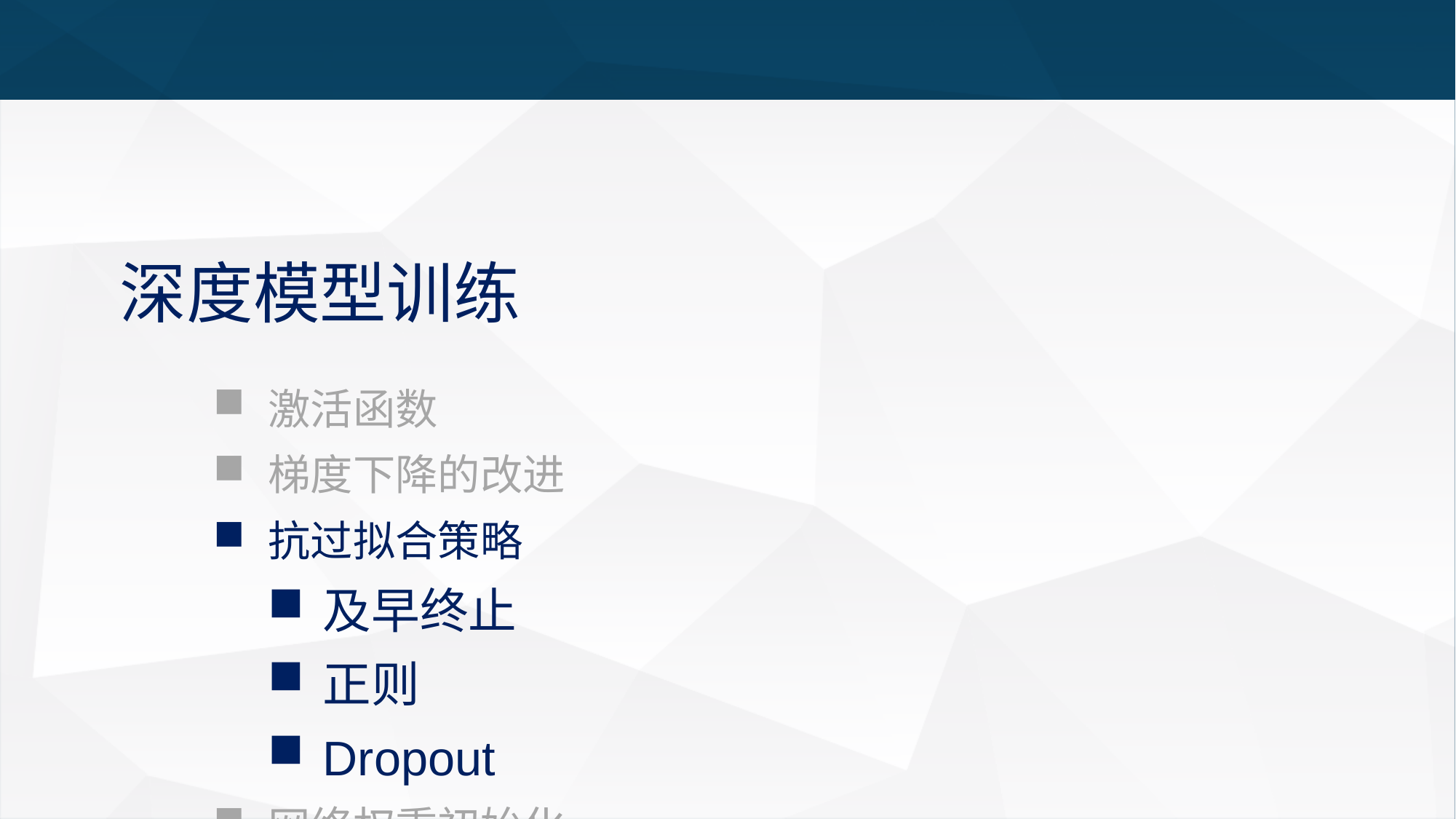

# 深度模型训练
激活函数
梯度下降的改进
抗过拟合策略
及早终止
正则
Dropout
网络权重初始化